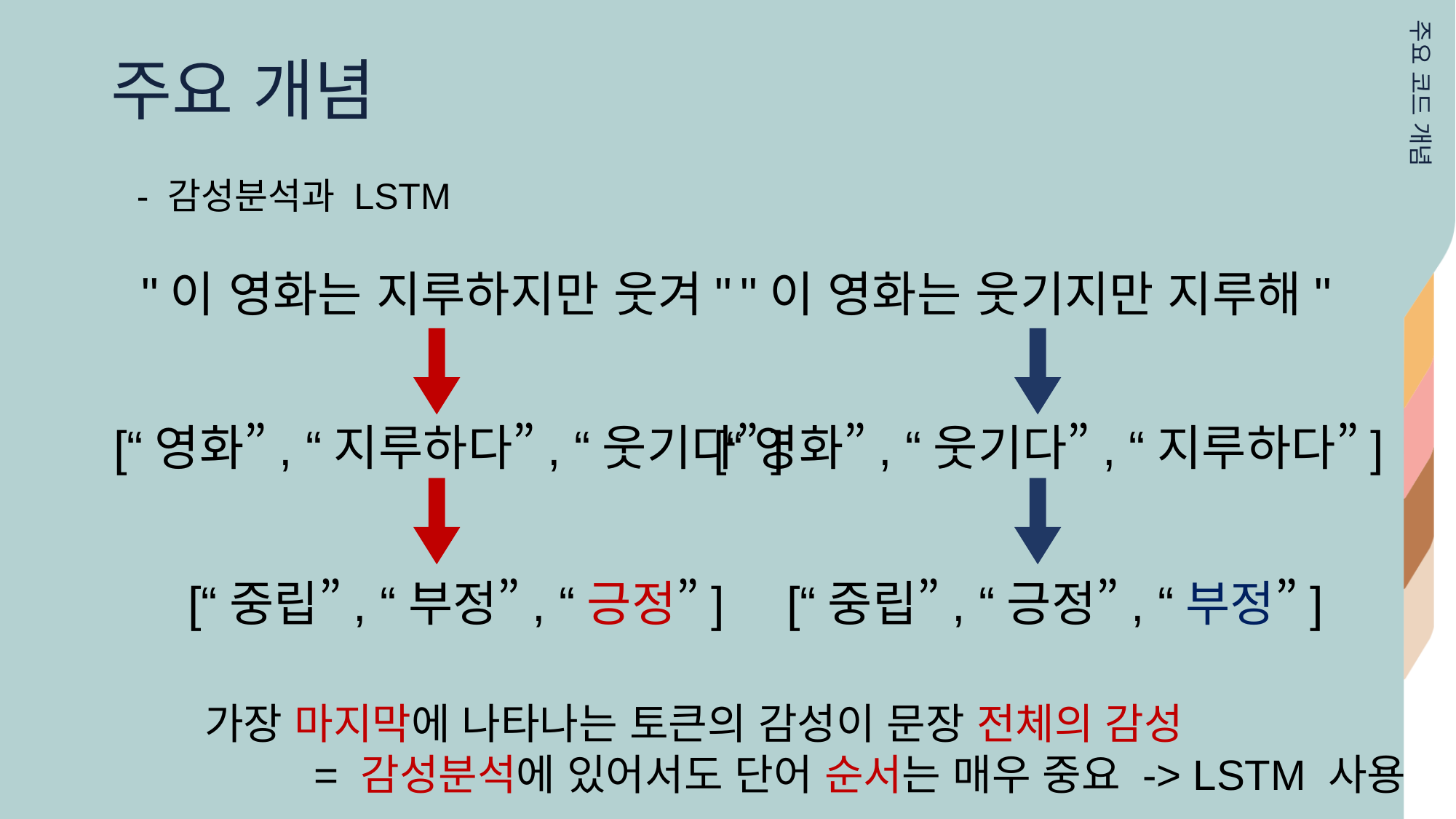

주요 개념
주요 코드 개념
- 감성분석과 LSTM
"이 영화는 지루하지만 웃겨"
"이 영화는 웃기지만 지루해"

[“영화”, “웃기다”, “지루하다”]
[“영화”, “지루하다”, “웃기다”]

[“중립”, “긍정”, “부정”]
[“중립”, “부정”, “긍정”]
가장 마지막에 나타나는 토큰의 감성이 문장 전체의 감성
	= 감성분석에 있어서도 단어 순서는 매우 중요 -> LSTM 사용